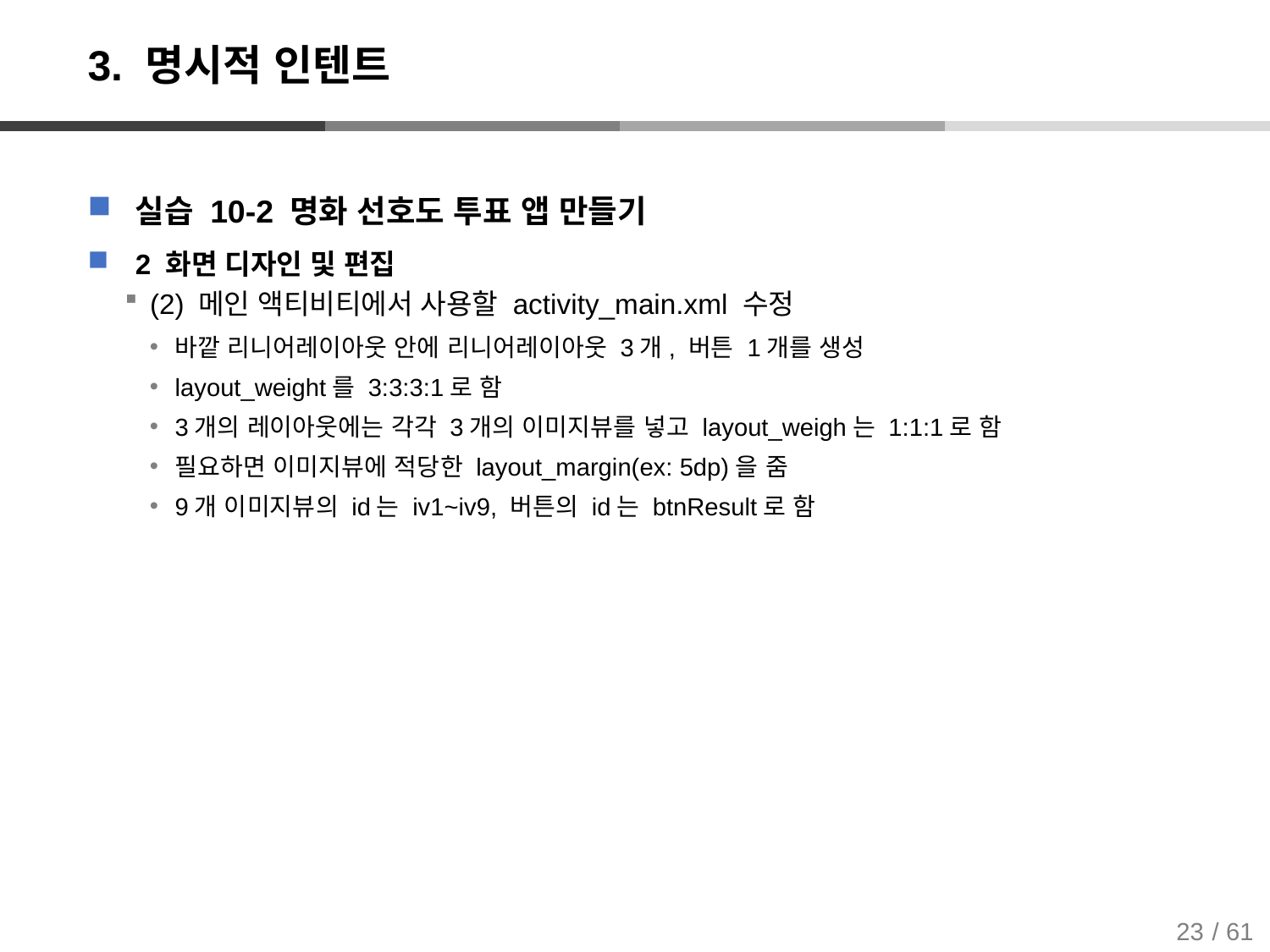

# 3. 명시적 인텐트
실습 10-2 명화 선호도 투표 앱 만들기
2 화면 디자인 및 편집
(2) 메인 액티비티에서 사용할 activity_main.xml 수정
바깥 리니어레이아웃 안에 리니어레이아웃 3개, 버튼 1개를 생성
layout_weight를 3:3:3:1로 함
3개의 레이아웃에는 각각 3개의 이미지뷰를 넣고 layout_weigh는 1:1:1로 함
필요하면 이미지뷰에 적당한 layout_margin(ex: 5dp)을 줌
9개 이미지뷰의 id는 iv1~iv9, 버튼의 id는 btnResult로 함